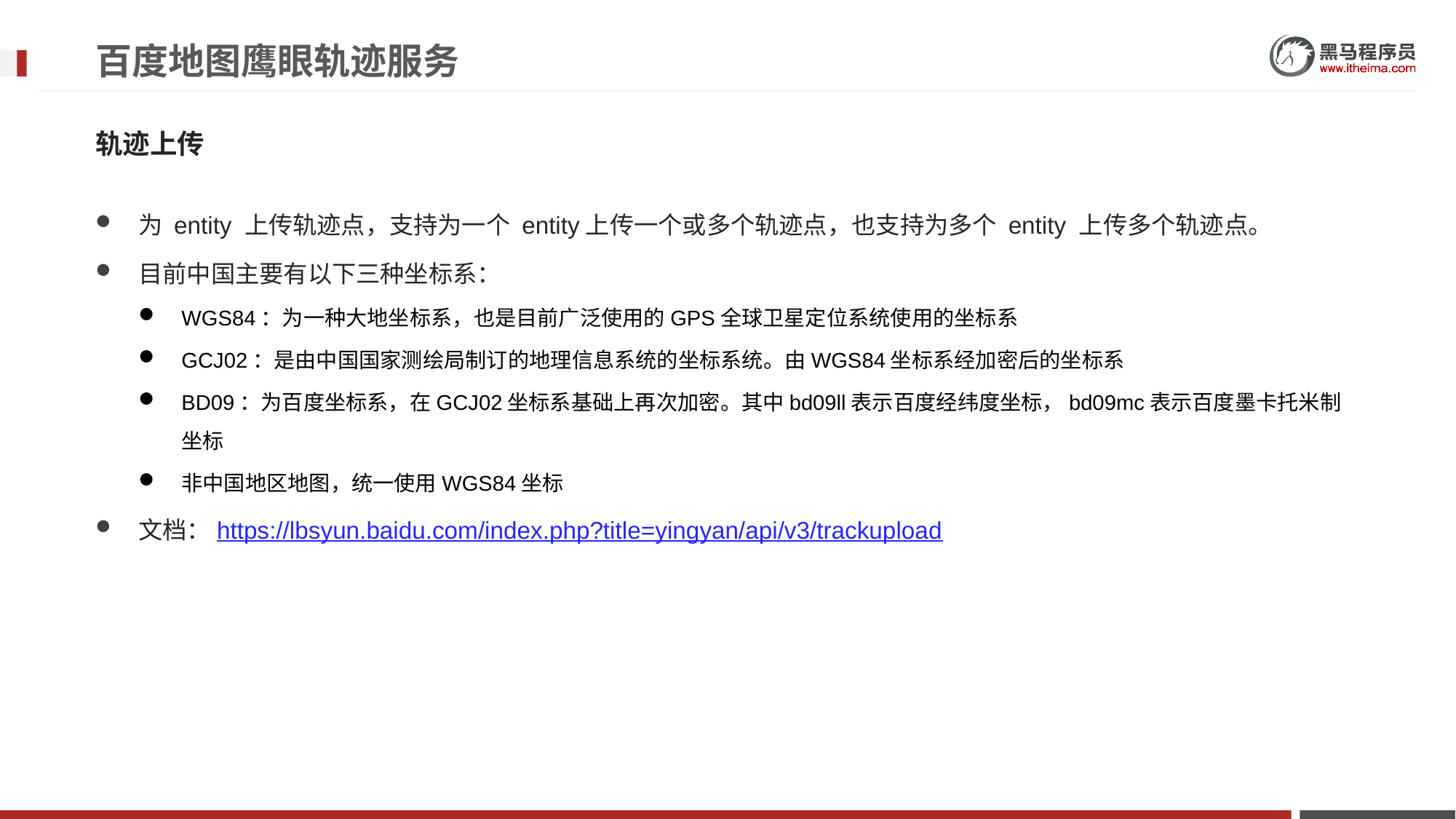

# 百度地图鹰眼轨迹服务
轨迹上传
为 entity 上传轨迹点，支持为一个 entity上传一个或多个轨迹点，也支持为多个 entity 上传多个轨迹点。
目前中国主要有以下三种坐标系：
WGS84：为一种大地坐标系，也是目前广泛使用的GPS全球卫星定位系统使用的坐标系
GCJ02：是由中国国家测绘局制订的地理信息系统的坐标系统。由WGS84坐标系经加密后的坐标系
BD09：为百度坐标系，在GCJ02坐标系基础上再次加密。其中bd09ll表示百度经纬度坐标，bd09mc表示百度墨卡托米制坐标
非中国地区地图，统一使用WGS84坐标
文档：https://lbsyun.baidu.com/index.php?title=yingyan/api/v3/trackupload